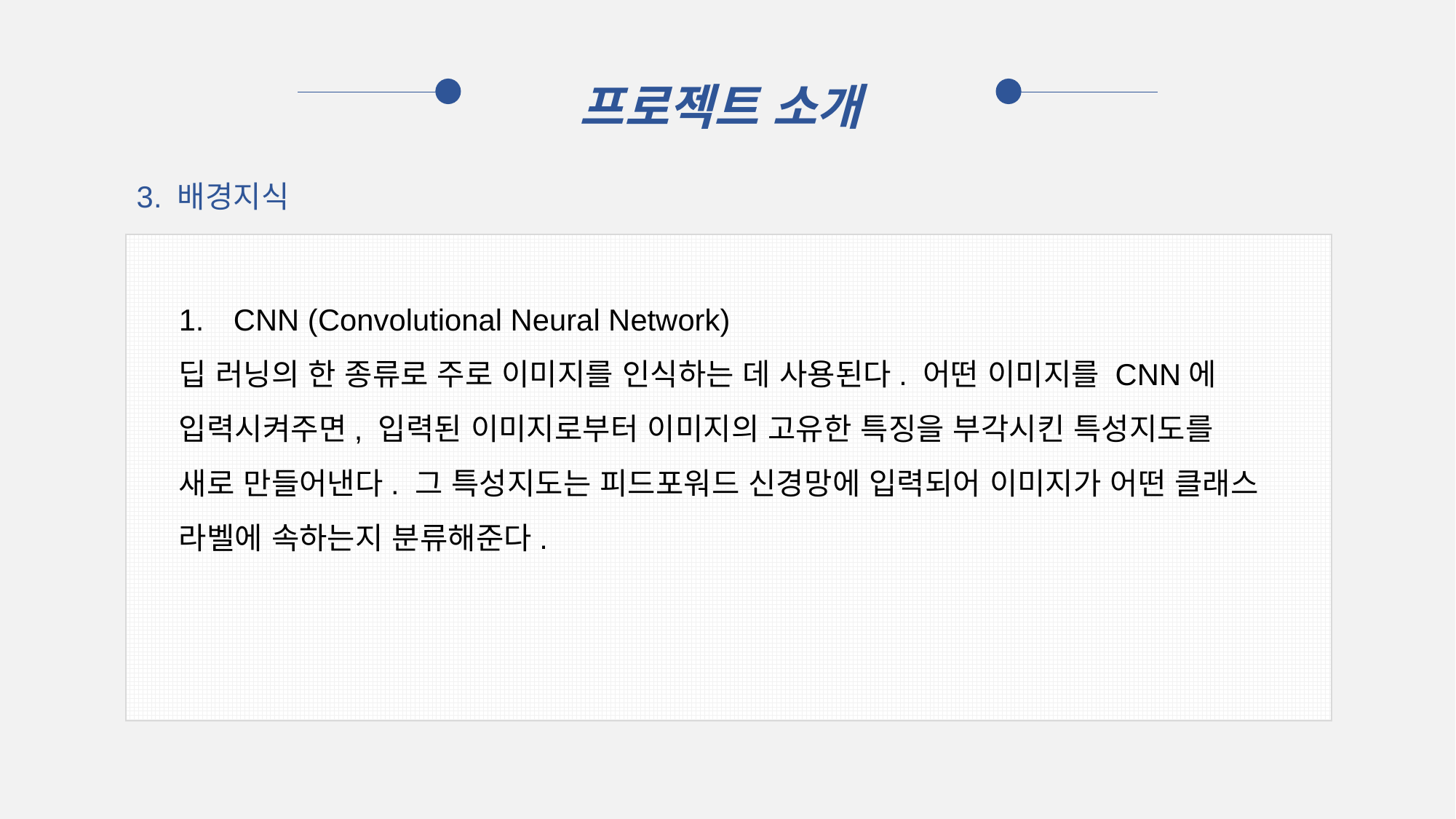

프로젝트 소개

3. 배경지식

CNN (Convolutional Neural Network)
딥 러닝의 한 종류로 주로 이미지를 인식하는 데 사용된다. 어떤 이미지를 CNN에 입력시켜주면, 입력된 이미지로부터 이미지의 고유한 특징을 부각시킨 특성지도를 새로 만들어낸다. 그 특성지도는 피드포워드 신경망에 입력되어 이미지가 어떤 클래스 라벨에 속하는지 분류해준다.